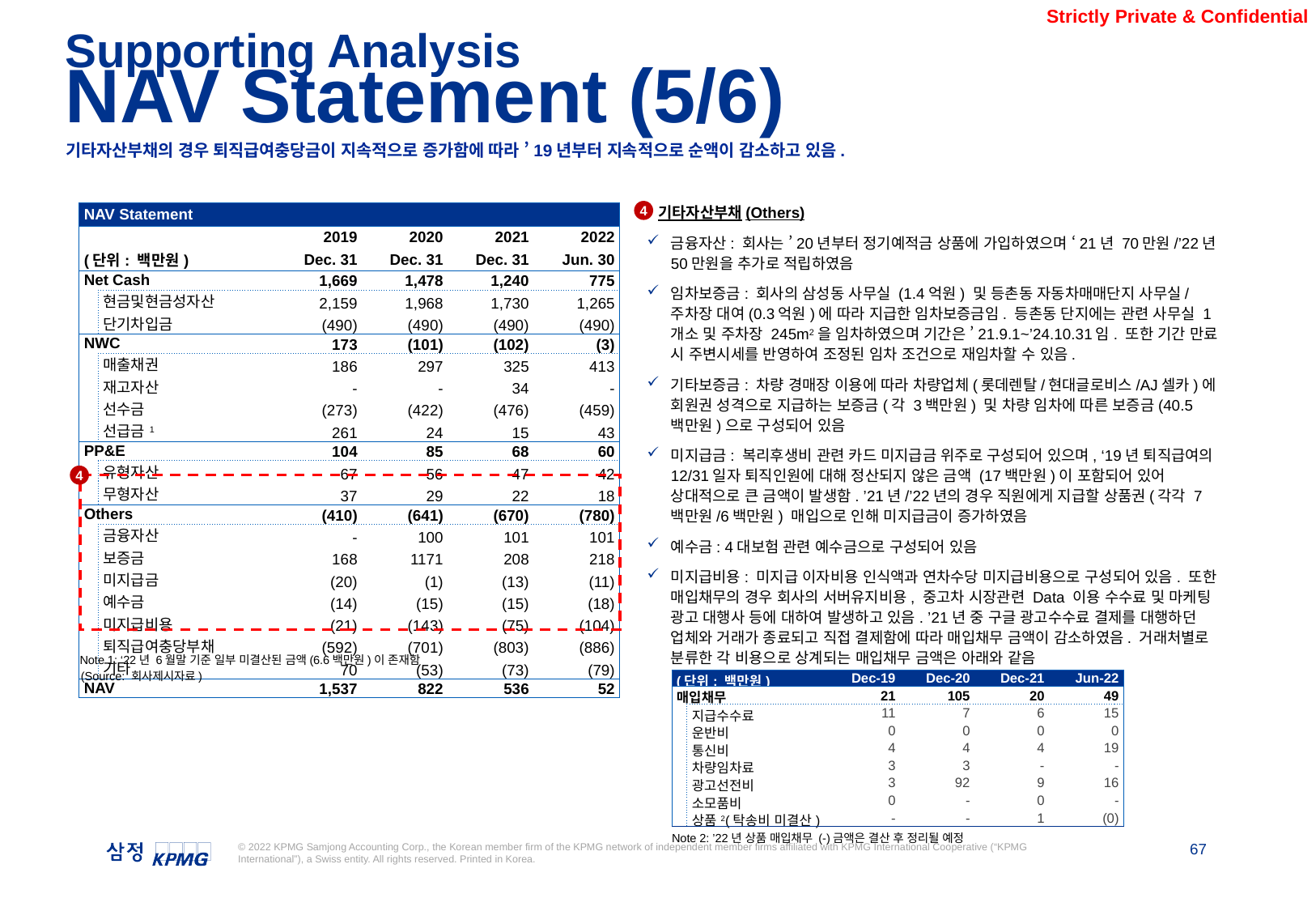

Supporting Analysis
NAV Statement (5/6)
기타자산부채의 경우 퇴직급여충당금이 지속적으로 증가함에 따라 ’19년부터 지속적으로 순액이 감소하고 있음.
4
기타자산부채(Others)
금융자산: 회사는 ’20년부터 정기예적금 상품에 가입하였으며 ‘21년 70만원/’22년 50만원을 추가로 적립하였음
임차보증금: 회사의 삼성동 사무실 (1.4억원) 및 등촌동 자동차매매단지 사무실/주차장 대여(0.3억원)에 따라 지급한 임차보증금임. 등촌동 단지에는 관련 사무실 1개소 및 주차장 245m2을 임차하였으며 기간은 ’21.9.1~’24.10.31임. 또한 기간 만료 시 주변시세를 반영하여 조정된 임차 조건으로 재임차할 수 있음.
기타보증금: 차량 경매장 이용에 따라 차량업체(롯데렌탈/현대글로비스/AJ셀카)에 회원권 성격으로 지급하는 보증금(각 3백만원) 및 차량 임차에 따른 보증금(40.5백만원)으로 구성되어 있음
미지급금: 복리후생비 관련 카드 미지급금 위주로 구성되어 있으며, ‘19년 퇴직급여의 12/31일자 퇴직인원에 대해 정산되지 않은 금액 (17백만원)이 포함되어 있어 상대적으로 큰 금액이 발생함. ’21년/’22년의 경우 직원에게 지급할 상품권(각각 7백만원/6백만원) 매입으로 인해 미지급금이 증가하였음
예수금: 4대보험 관련 예수금으로 구성되어 있음
미지급비용: 미지급 이자비용 인식액과 연차수당 미지급비용으로 구성되어 있음. 또한 매입채무의 경우 회사의 서버유지비용, 중고차 시장관련 Data 이용 수수료 및 마케팅 광고 대행사 등에 대하여 발생하고 있음. ’21년 중 구글 광고수수료 결제를 대행하던 업체와 거래가 종료되고 직접 결제함에 따라 매입채무 금액이 감소하였음. 거래처별로 분류한 각 비용으로 상계되는 매입채무 금액은 아래와 같음

| NAV Statement |  |  |  |  |  |
| --- | --- | --- | --- | --- | --- |
|  |  | 2019 | 2020 | 2021 | 2022 |
| (단위: 백만원) |  | Dec. 31 | Dec. 31 | Dec. 31 | Jun. 30 |
| Net Cash |  | 1,669 | 1,478 | 1,240 | 775 |
|  | 현금및현금성자산 | 2,159 | 1,968 | 1,730 | 1,265 |
|  | 단기차입금 | (490) | (490) | (490) | (490) |
| NWC |  | 173 | (101) | (102) | (3) |
|  | 매출채권 | 186 | 297 | 325 | 413 |
|  | 재고자산 | - | - | 34 | - |
|  | 선수금 | (273) | (422) | (476) | (459) |
|  | 선급금1 | 261 | 24 | 15 | 43 |
| PP&E |  | 104 | 85 | 68 | 60 |
|  | 유형자산 | 67 | 56 | 47 | 42 |
|  | 무형자산 | 37 | 29 | 22 | 18 |
| Others |  | (410) | (641) | (670) | (780) |
|  | 금융자산 | - | 100 | 101 | 101 |
|  | 보증금 | 168 | 1171 | 208 | 218 |
|  | 미지급금 | (20) | (1) | (13) | (11) |
|  | 예수금 | (14) | (15) | (15) | (18) |
|  | 미지급비용 | (21) | (143) | (75) | (104) |
|  | 퇴직급여충당부채 | (592) | (701) | (803) | (886) |
|  | 기타 | 70 | (53) | (73) | (79) |
| NAV |  | 1,537 | 822 | 536 | 52 |
4

Note 1: ‘22년 6월말 기준 일부 미결산된 금액(6.6백만원)이 존재함
(Source: 회사제시자료)
| (단위: 백만원) |  | Dec-19 | Dec-20 | Dec-21 | Jun-22 |
| --- | --- | --- | --- | --- | --- |
| 매입채무 |  | 21 | 105 | 20 | 49 |
|  | 지급수수료 | 11 | 7 | 6 | 15 |
|  | 운반비 | 0 | 0 | 0 | 0 |
|  | 통신비 | 4 | 4 | 4 | 19 |
|  | 차량임차료 | 3 | 3 | - | - |
|  | 광고선전비 | 3 | 92 | 9 | 16 |
|  | 소모품비 | 0 | - | 0 | - |
|  | 상품2(탁송비 미결산) | - | - | 1 | (0) |
Note 2: ’22년 상품 매입채무 (-)금액은 결산 후 정리될 예정